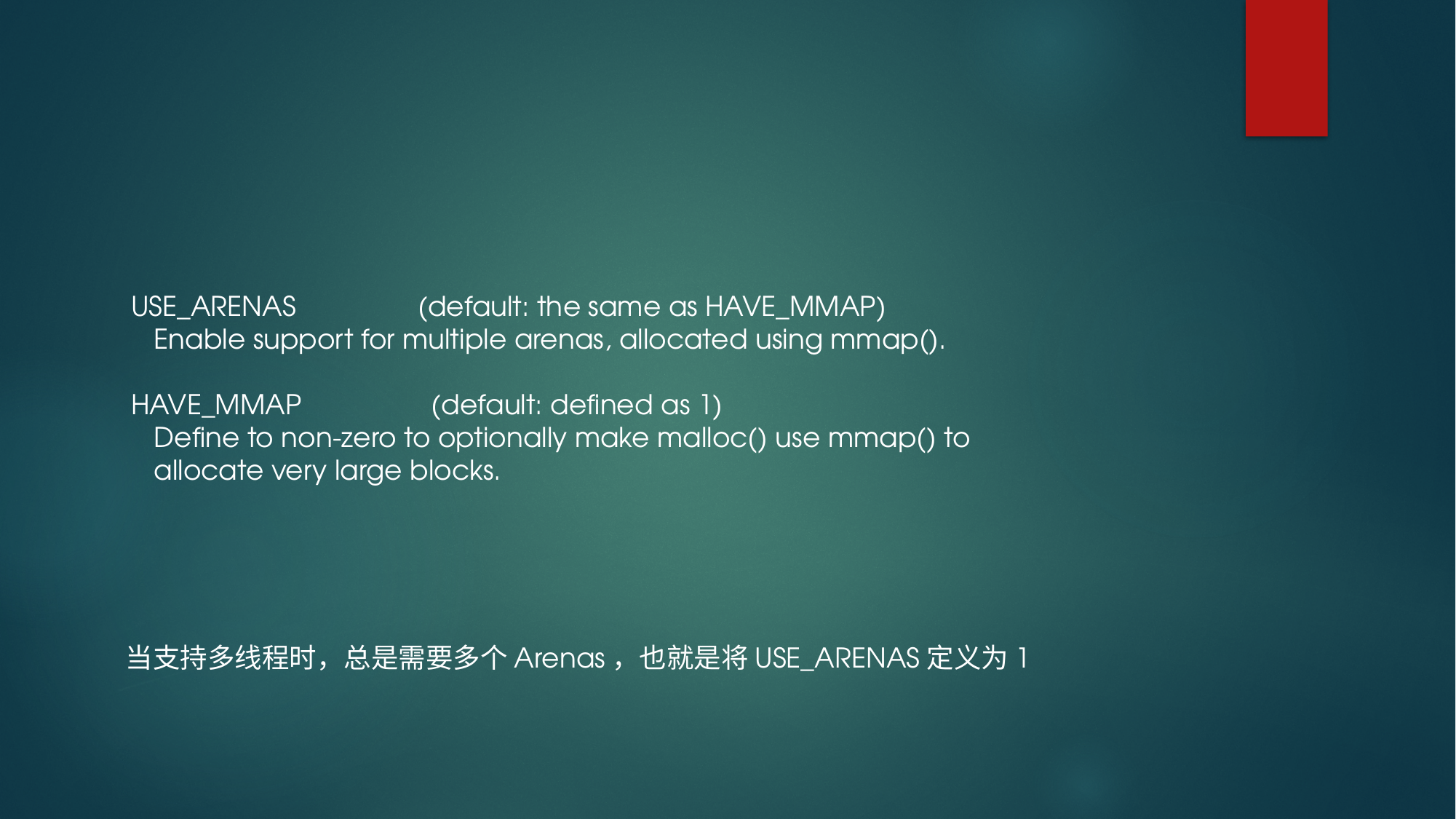

USE_ARENAS                (default: the same as HAVE_MMAP)
    Enable support for multiple arenas, allocated using mmap().

 HAVE_MMAP                 (default: defined as 1)
    Define to non-zero to optionally make malloc() use mmap() to
    allocate very large blocks.

当支持多线程时，总是需要多个Arenas，也就是将USE_ARENAS定义为1